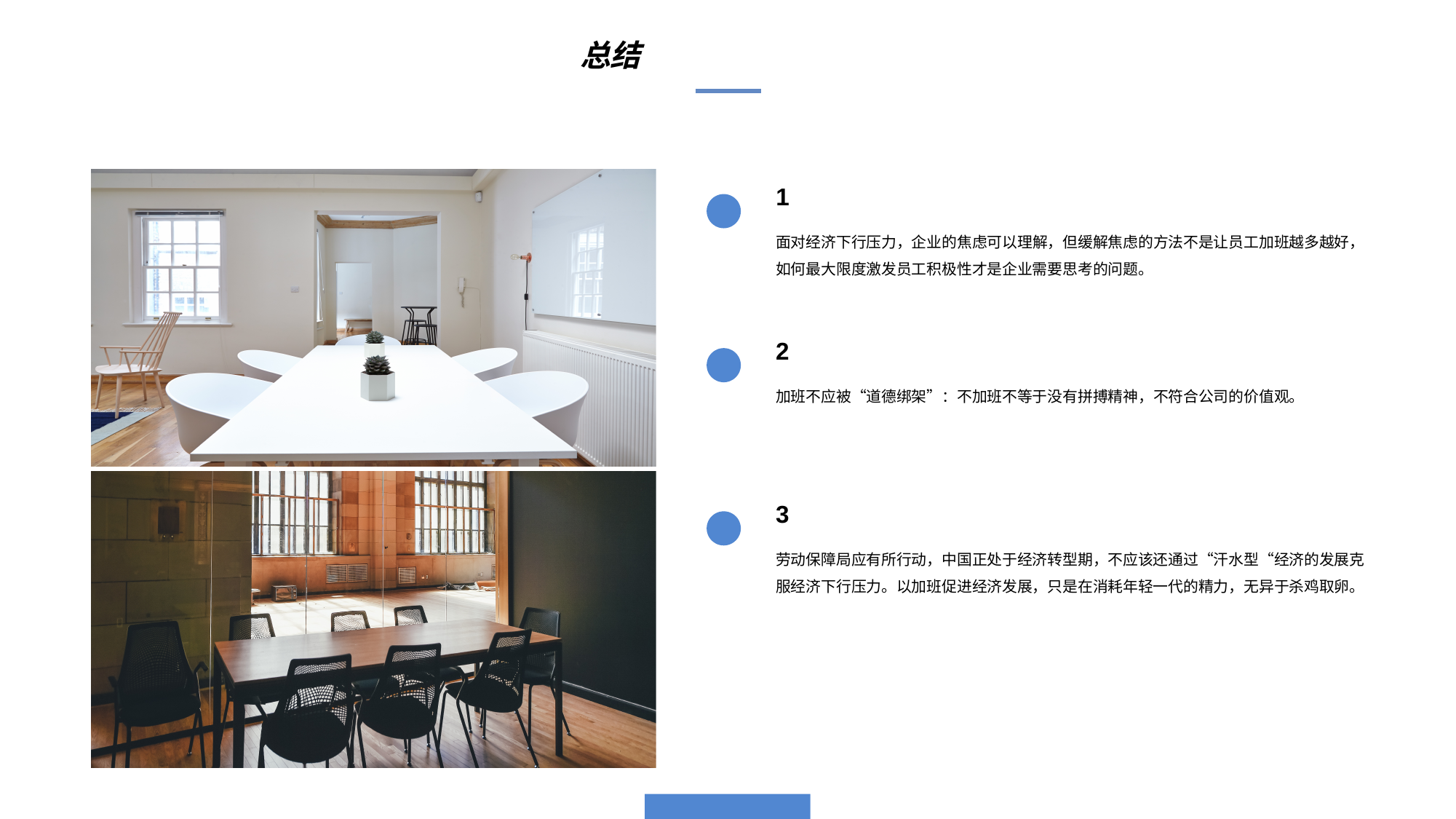

总结

1

面对经济下行压力，企业的焦虑可以理解，但缓解焦虑的方法不是让员工加班越多越好，如何最大限度激发员工积极性才是企业需要思考的问题。
2

加班不应被“道德绑架”：不加班不等于没有拼搏精神，不符合公司的价值观。

3

劳动保障局应有所行动，中国正处于经济转型期，不应该还通过“汗水型“经济的发展克服经济下行压力。以加班促进经济发展，只是在消耗年轻一代的精力，无异于杀鸡取卵。